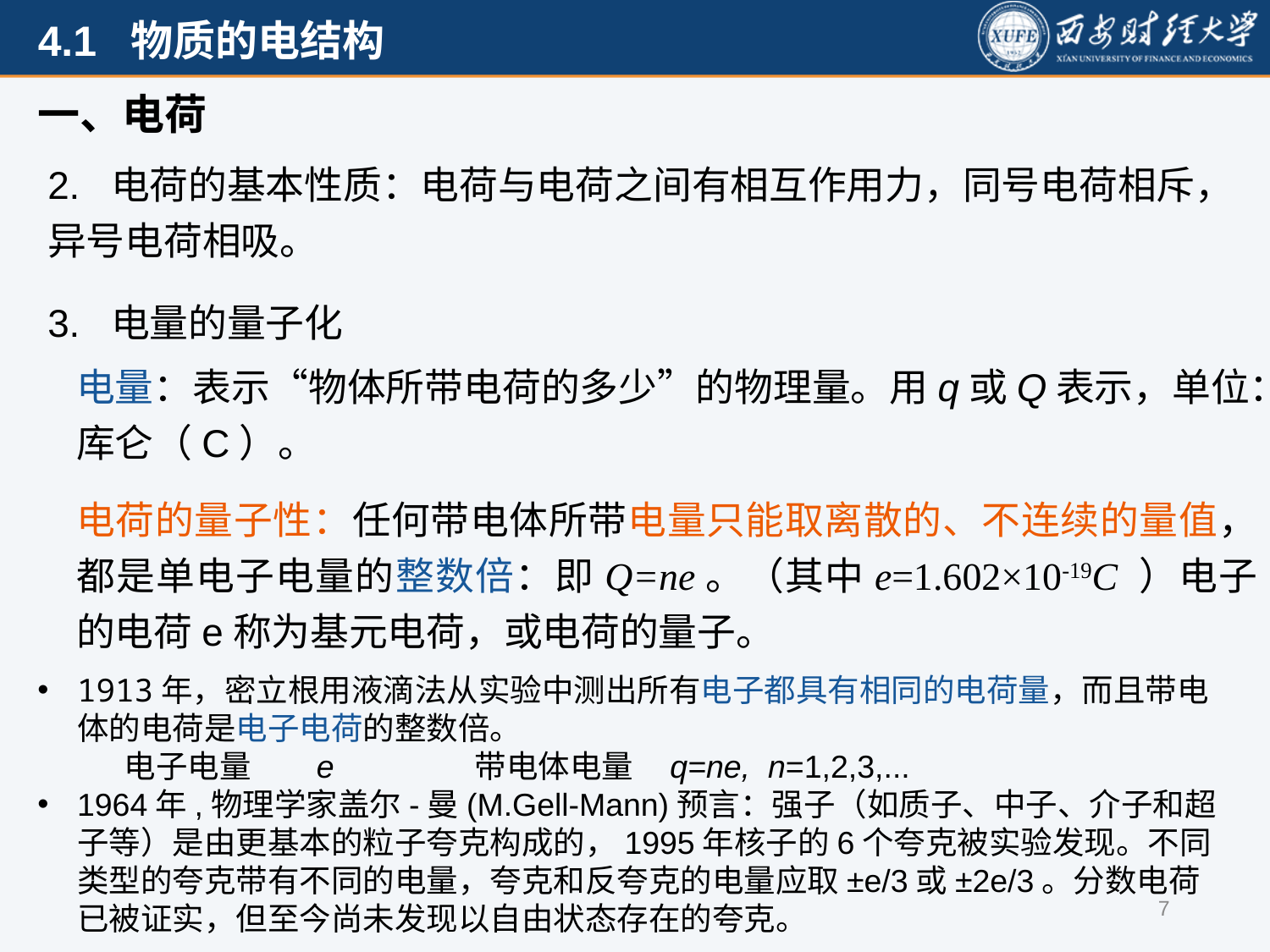

一、电荷
2.  电荷的基本性质：电荷与电荷之间有相互作用力，同号电荷相斥，异号电荷相吸。
3.  电量的量子化
电量：表示“物体所带电荷的多少”的物理量。用q或Q表示，单位：库仑（C）。
电荷的量子性：任何带电体所带电量只能取离散的、不连续的量值，都是单电子电量的整数倍：即Q=ne。（其中e=1.602×10-19C ）电子的电荷e称为基元电荷，或电荷的量子。

1913年，密立根用液滴法从实验中测出所有电子都具有相同的电荷量，而且带电体的电荷是电子电荷的整数倍。
           电子电量        e               带电体电量    q=ne,  n=1,2,3,...
1964年,物理学家盖尔-曼(M.Gell-Mann)预言：强子（如质子、中子、介子和超子等）是由更基本的粒子夸克构成的，1995年核子的6个夸克被实验发现。不同类型的夸克带有不同的电量，夸克和反夸克的电量应取±e/3或±2e/3。分数电荷已被证实，但至今尚未发现以自由状态存在的夸克。
7